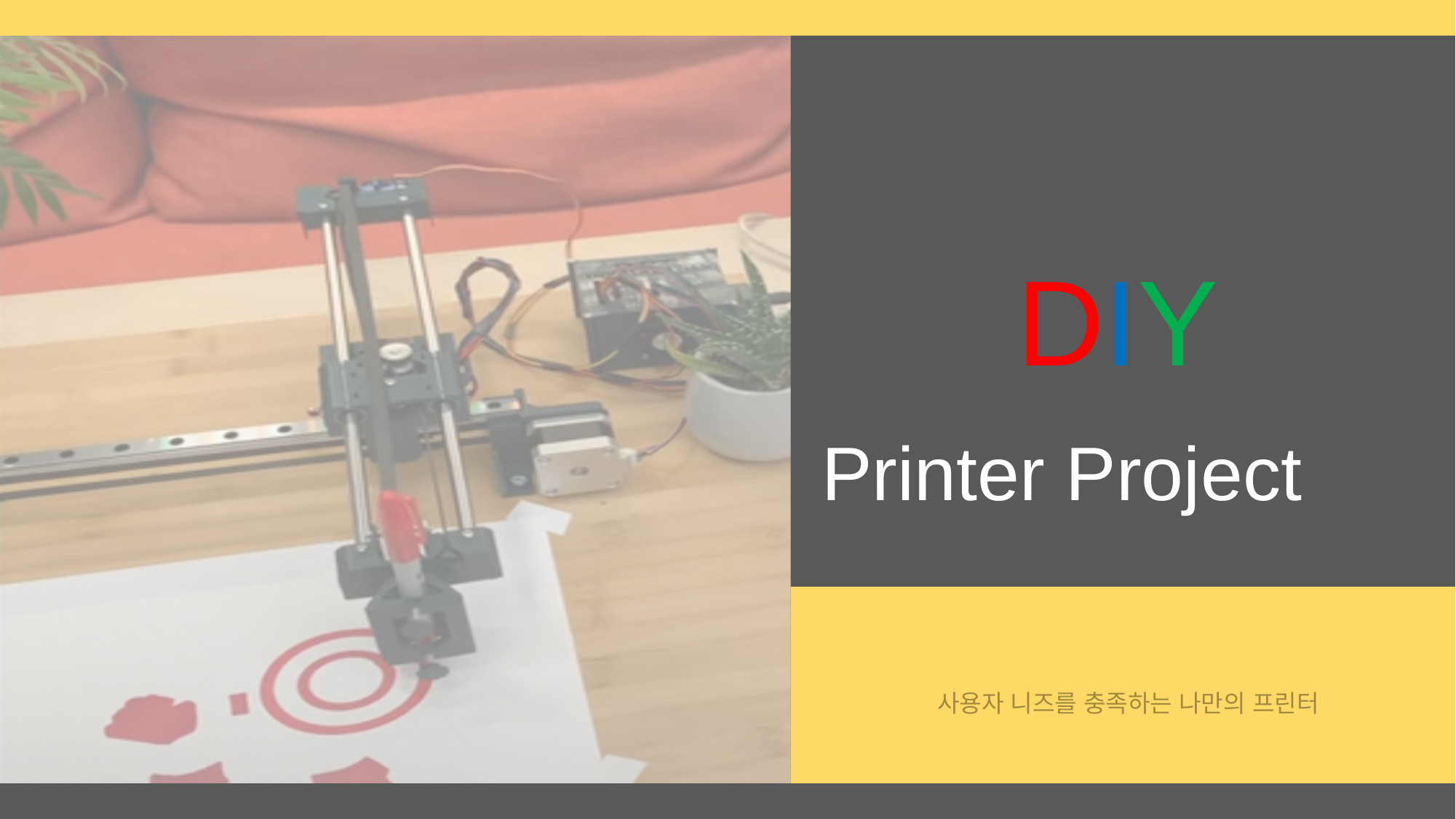

DIY

 Printer Project

사용자 니즈를 충족하는 나만의 프린터